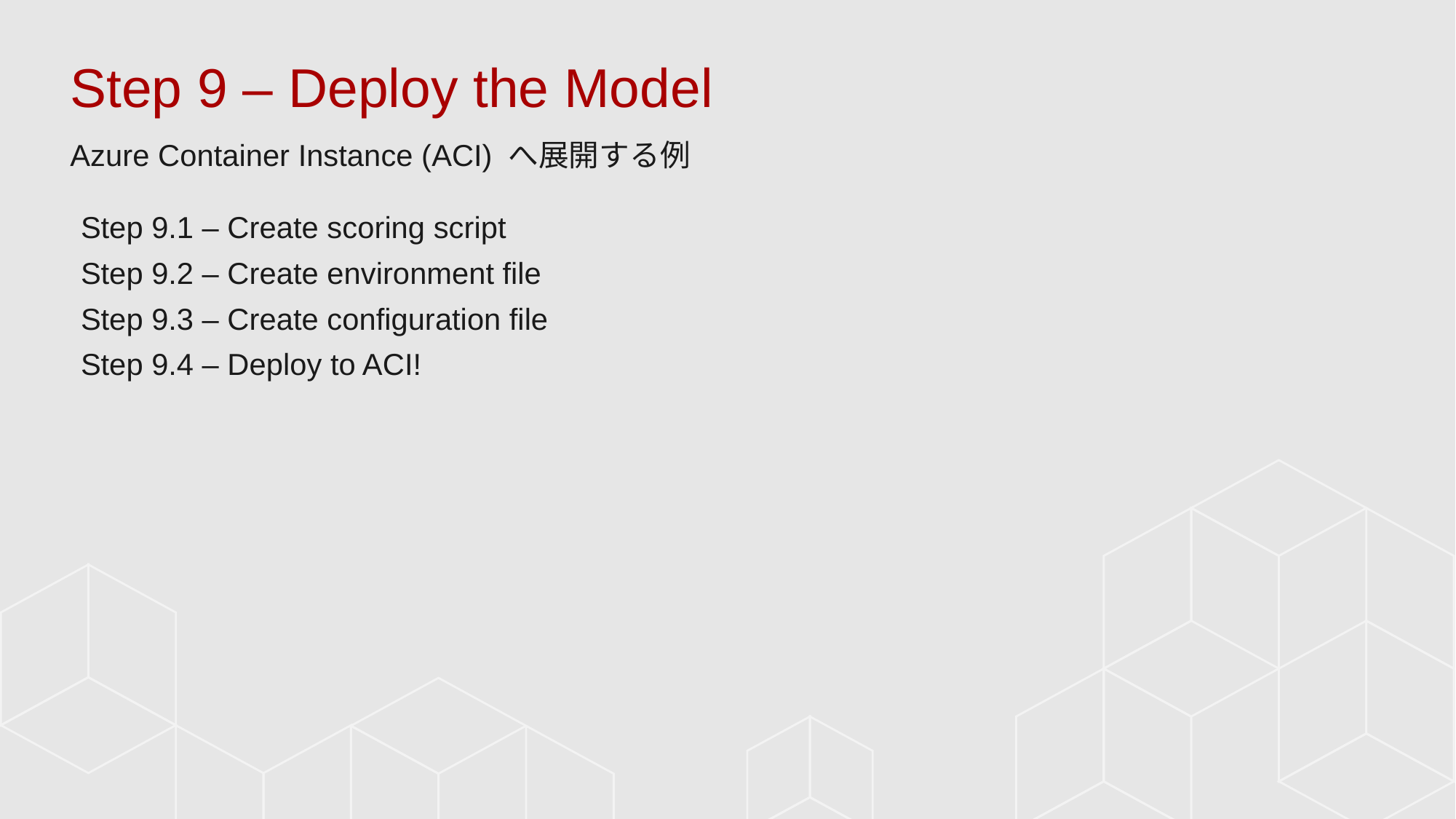

Step 9 – Deploy the Model
Azure Container Instance (ACI) へ展開する例
Step 9.1 – Create scoring script
Step 9.2 – Create environment file
Step 9.3 – Create configuration file
Step 9.4 – Deploy to ACI!